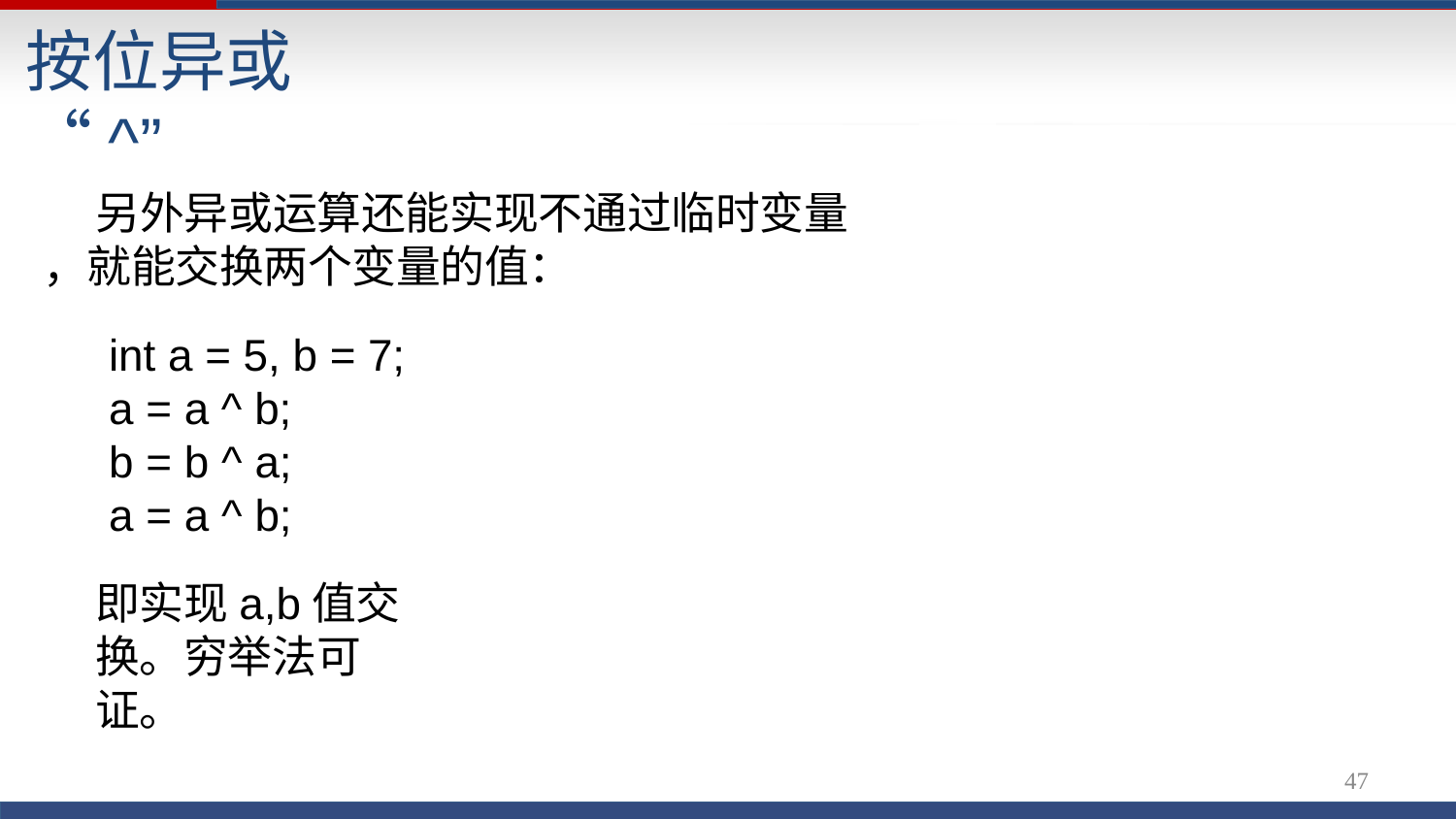

# 按位异或 “^”
另外异或运算还能实现不通过临时变量
，就能交换两个变量的值：

int a = 5, b = 7;  a = a ^ b;
b = b ^ a;
a = a ^ b;

即实现a,b值交换。穷举法可证。
47